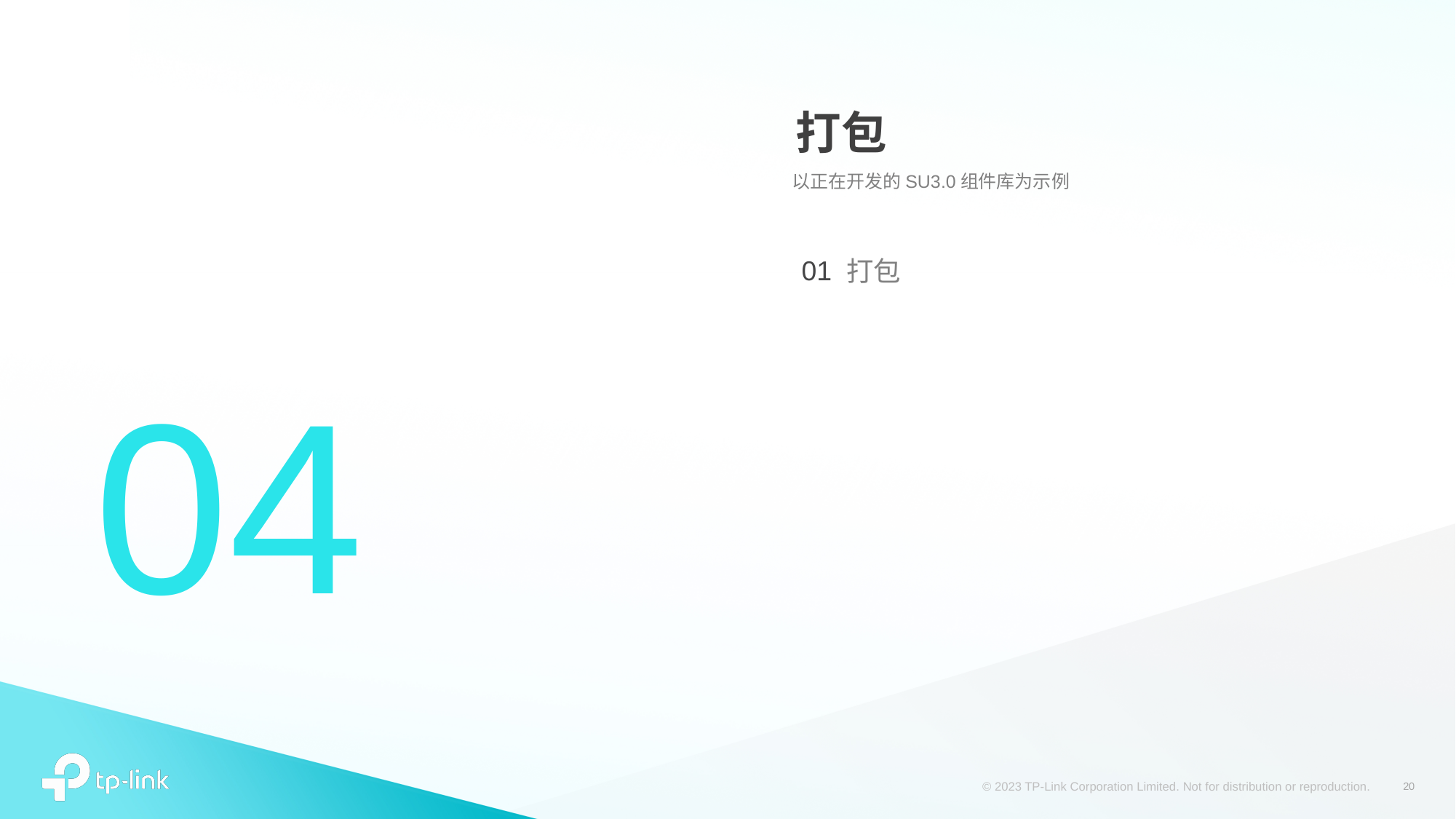

打包
以正在开发的SU3.0组件库为示例
01
打包
# 04
20